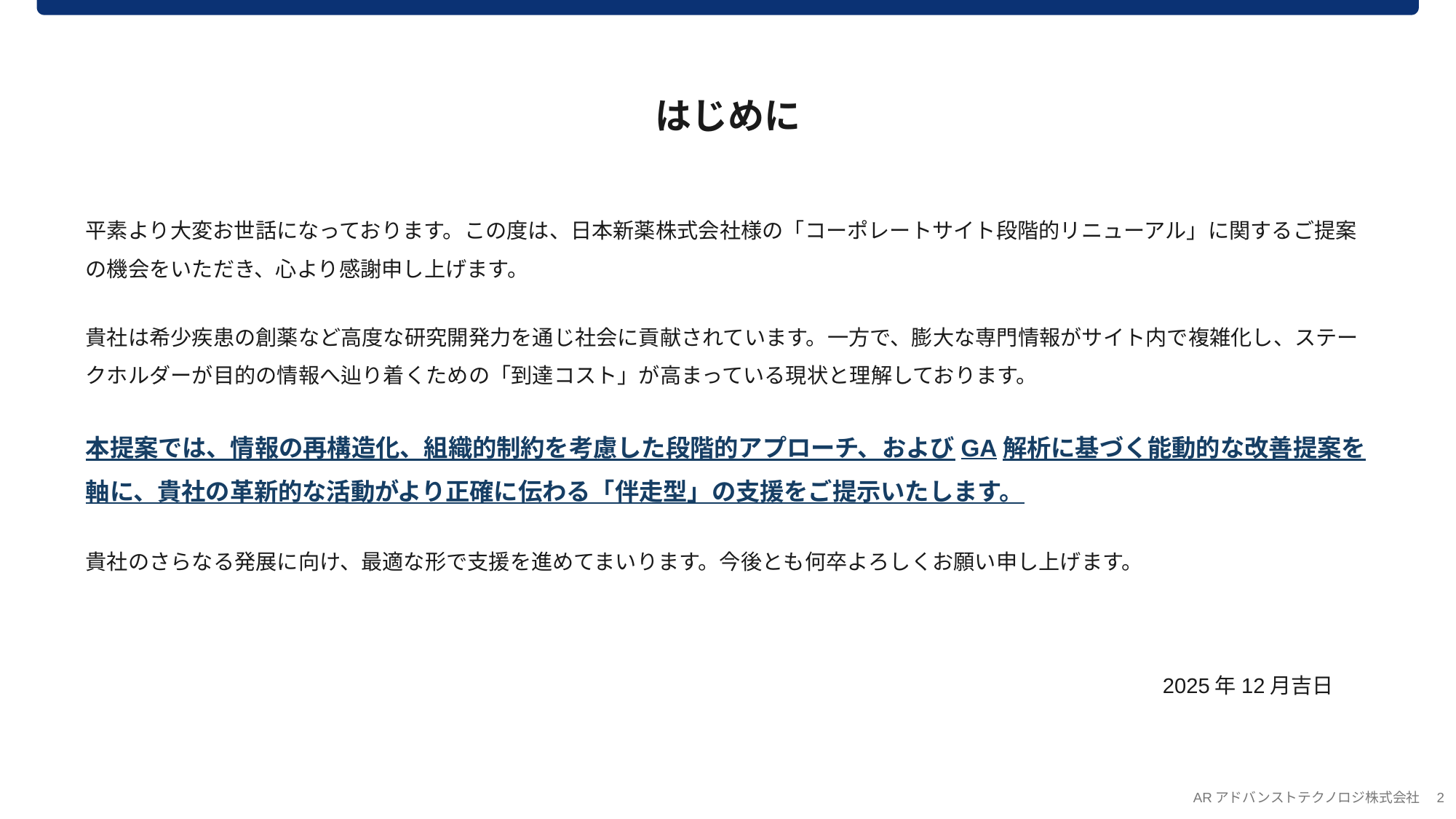

はじめに
平素より大変お世話になっております。この度は、日本新薬株式会社様の「コーポレートサイト段階的リニューアル」に関するご提案の機会をいただき、心より感謝申し上げます。
貴社は希少疾患の創薬など高度な研究開発力を通じ社会に貢献されています。一方で、膨大な専門情報がサイト内で複雑化し、ステークホルダーが目的の情報へ辿り着くための「到達コスト」が高まっている現状と理解しております。
本提案では、情報の再構造化、組織的制約を考慮した段階的アプローチ、およびGA解析に基づく能動的な改善提案を軸に、貴社の革新的な活動がより正確に伝わる「伴走型」の支援をご提示いたします。
貴社のさらなる発展に向け、最適な形で支援を進めてまいります。今後とも何卒よろしくお願い申し上げます。
2025年12月吉日
ARアドバンストテクノロジ株式会社　2